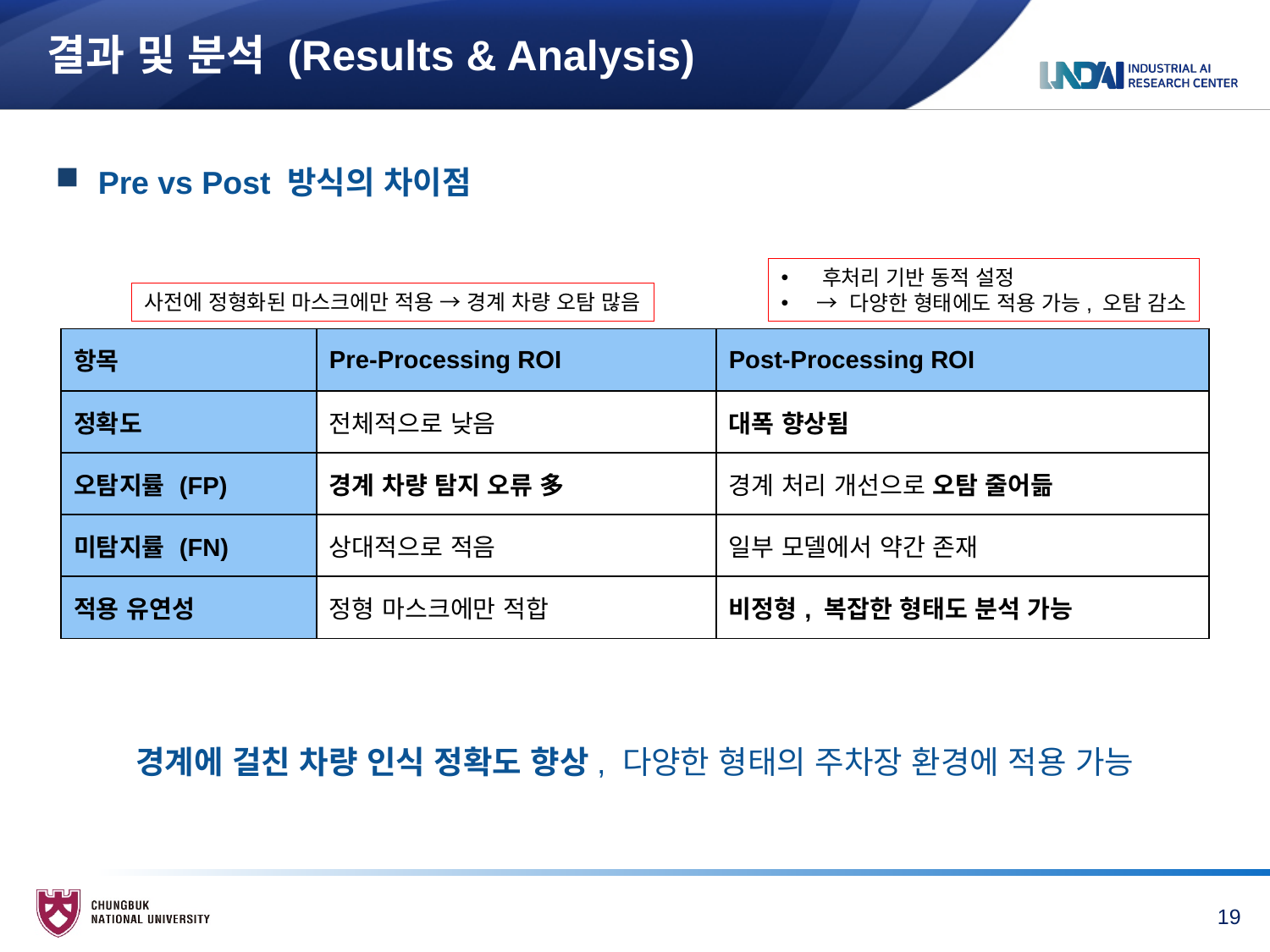

# 결과 및 분석 (Results & Analysis)
 Pre vs Post 방식의 차이점
 후처리 기반 동적 설정
 → 다양한 형태에도 적용 가능, 오탐 감소
사전에 정형화된 마스크에만 적용 → 경계 차량 오탐 많음
| 항목 | Pre-Processing ROI | Post-Processing ROI |
| --- | --- | --- |
| 정확도 | 전체적으로 낮음 | 대폭 향상됨 |
| 오탐지률 (FP) | 경계 차량 탐지 오류 多 | 경계 처리 개선으로 오탐 줄어듦 |
| 미탐지률 (FN) | 상대적으로 적음 | 일부 모델에서 약간 존재 |
| 적용 유연성 | 정형 마스크에만 적합 | 비정형, 복잡한 형태도 분석 가능 |
경계에 걸친 차량 인식 정확도 향상, 다양한 형태의 주차장 환경에 적용 가능